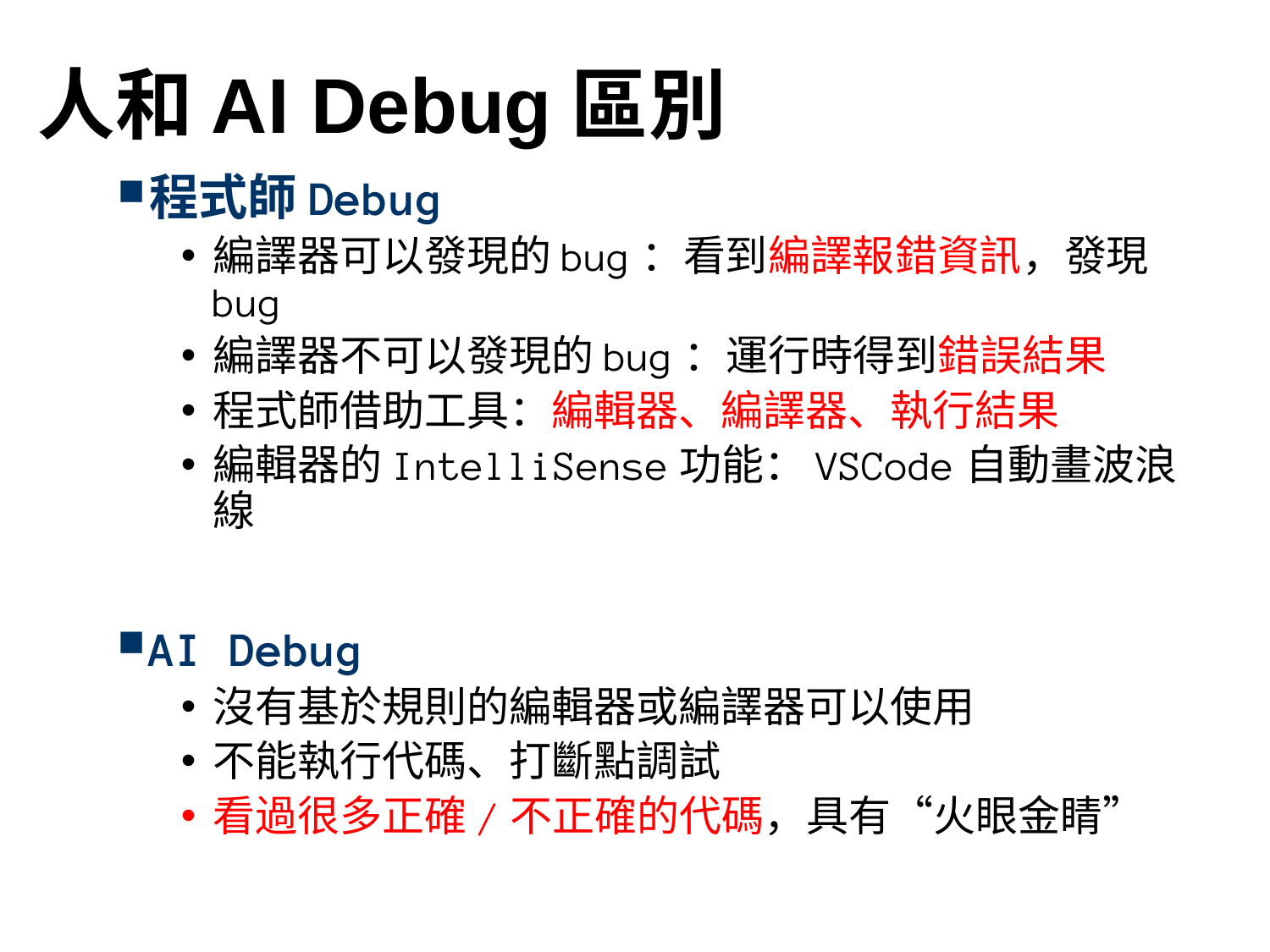

# 人和AI Debug區別
程式師Debug
編譯器可以發現的bug：看到編譯報錯資訊，發現bug
編譯器不可以發現的bug：運行時得到錯誤結果
程式師借助工具：編輯器、編譯器、執行結果
編輯器的IntelliSense功能：VSCode自動畫波浪線

AI Debug
沒有基於規則的編輯器或編譯器可以使用
不能執行代碼、打斷點調試
看過很多正確/不正確的代碼，具有“火眼金睛”